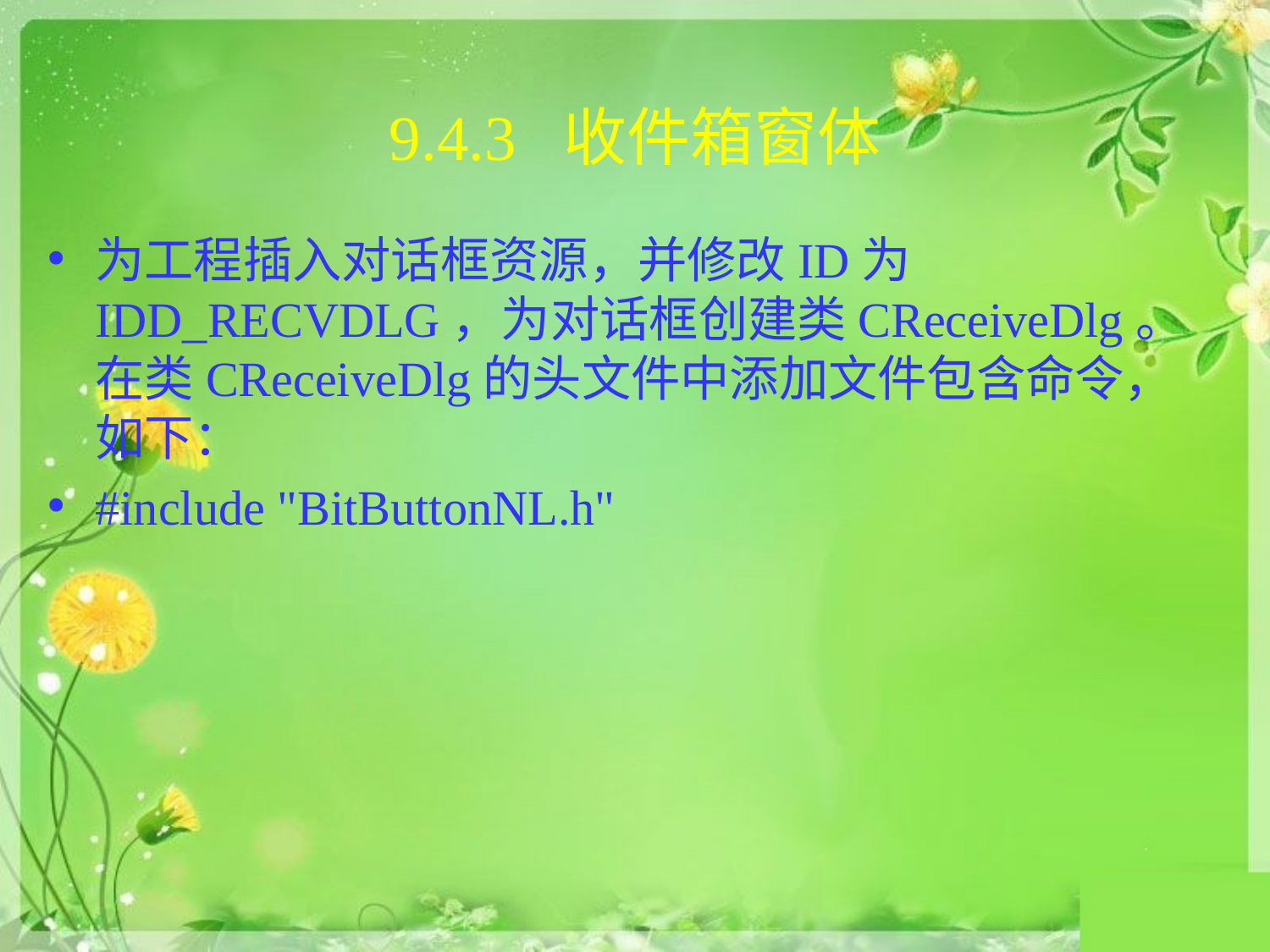

# 9.4.3  收件箱窗体
为工程插入对话框资源，并修改ID为IDD_RECVDLG，为对话框创建类CReceiveDlg。在类CReceiveDlg的头文件中添加文件包含命令，如下：
#include "BitButtonNL.h"